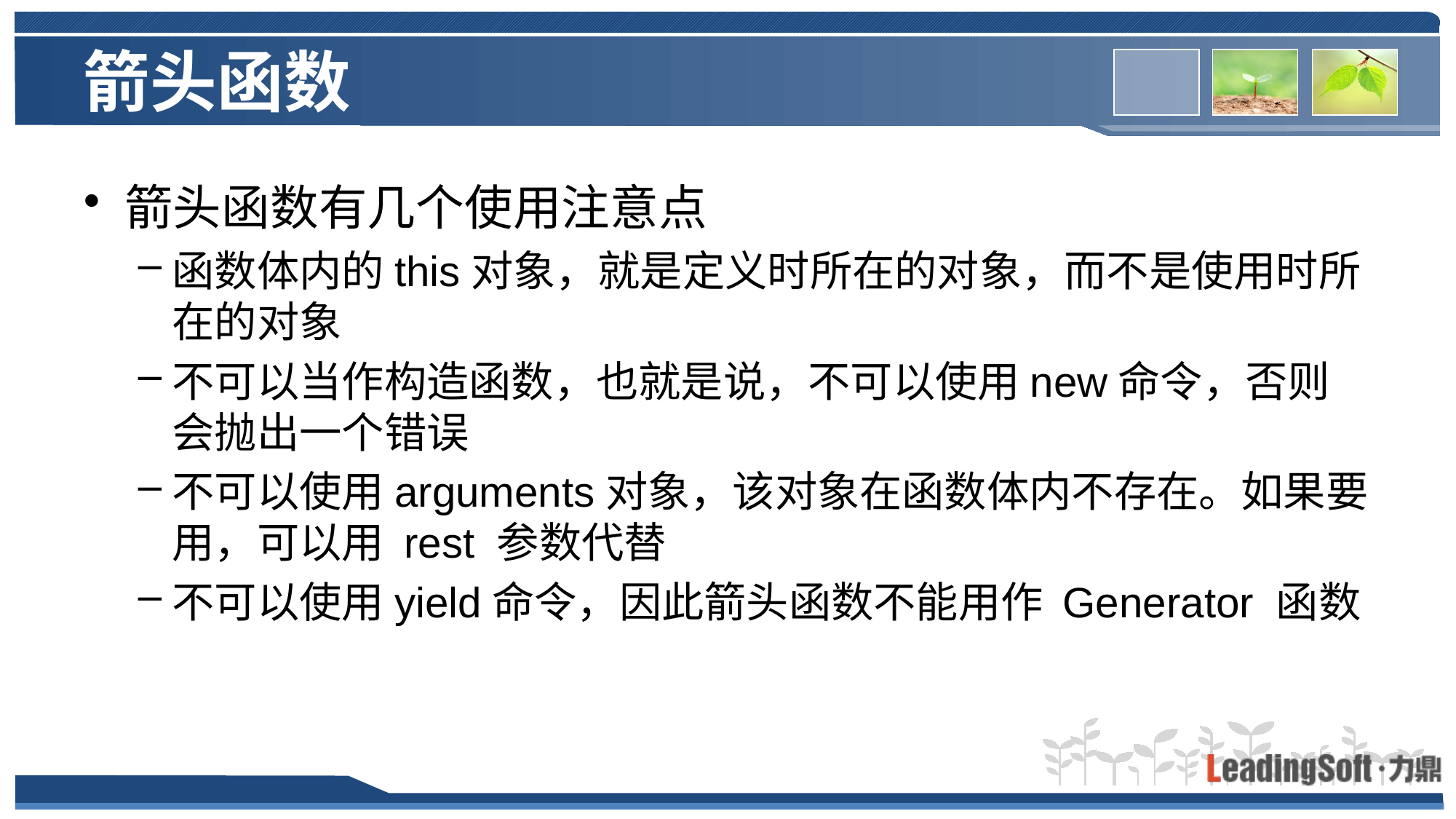

# 箭头函数
箭头函数有几个使用注意点
函数体内的this对象，就是定义时所在的对象，而不是使用时所在的对象
不可以当作构造函数，也就是说，不可以使用new命令，否则会抛出一个错误
不可以使用arguments对象，该对象在函数体内不存在。如果要用，可以用 rest 参数代替
不可以使用yield命令，因此箭头函数不能用作 Generator 函数